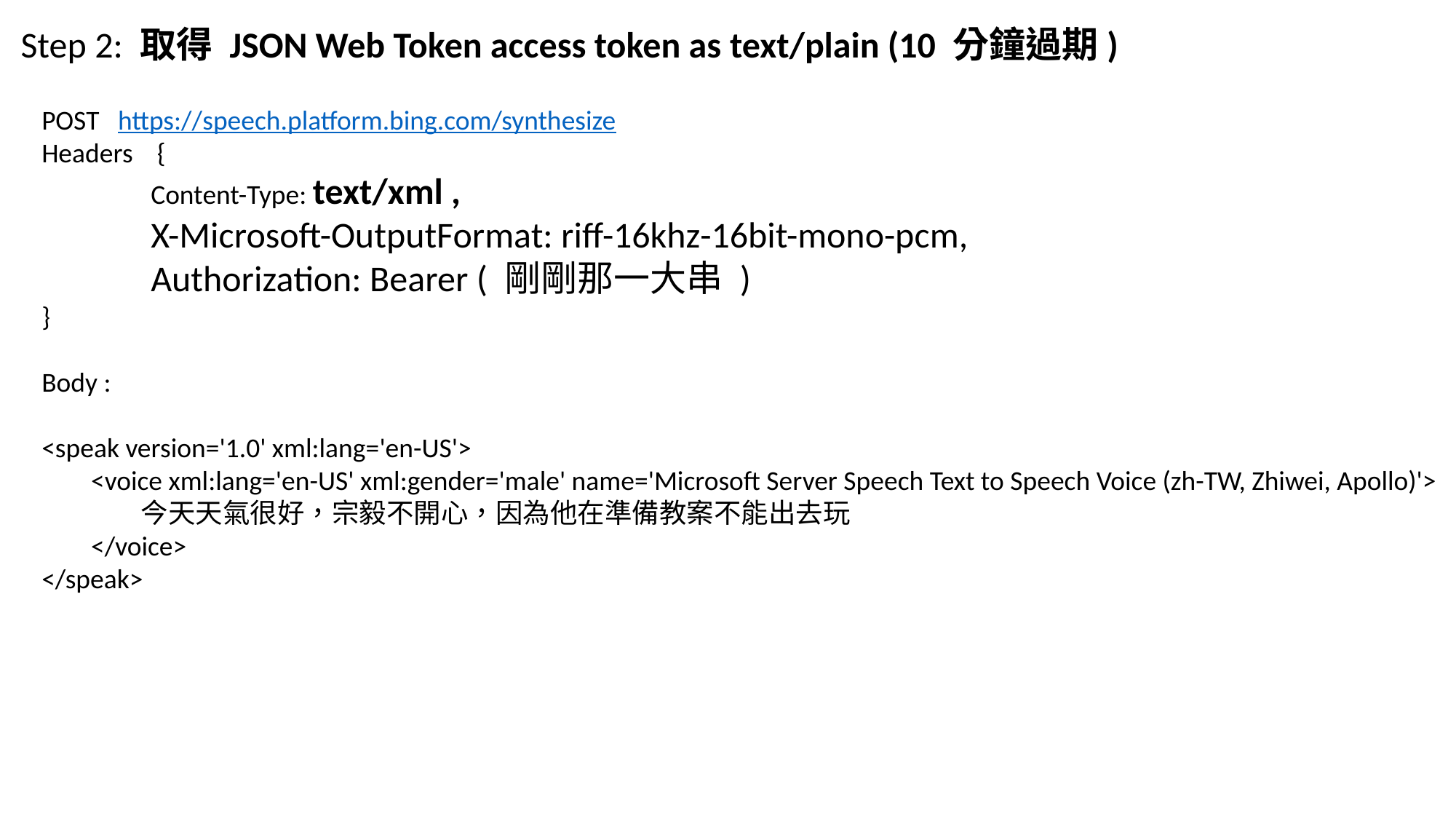

Step 2: 取得 JSON Web Token access token as text/plain (10 分鐘過期)
POST   https://speech.platform.bing.com/synthesize
Headers	 {
	Content-Type: text/xml ,
	X-Microsoft-OutputFormat: riff-16khz-16bit-mono-pcm,
	Authorization: Bearer ( 剛剛那一大串 )
}

Body :

<speak version='1.0' xml:lang='en-US'>
        <voice xml:lang='en-US' xml:gender='male' name='Microsoft Server Speech Text to Speech Voice (zh-TW, Zhiwei, Apollo)'>
               今天天氣很好，宗毅不開心，因為他在準備教案不能出去玩
        </voice>
</speak>